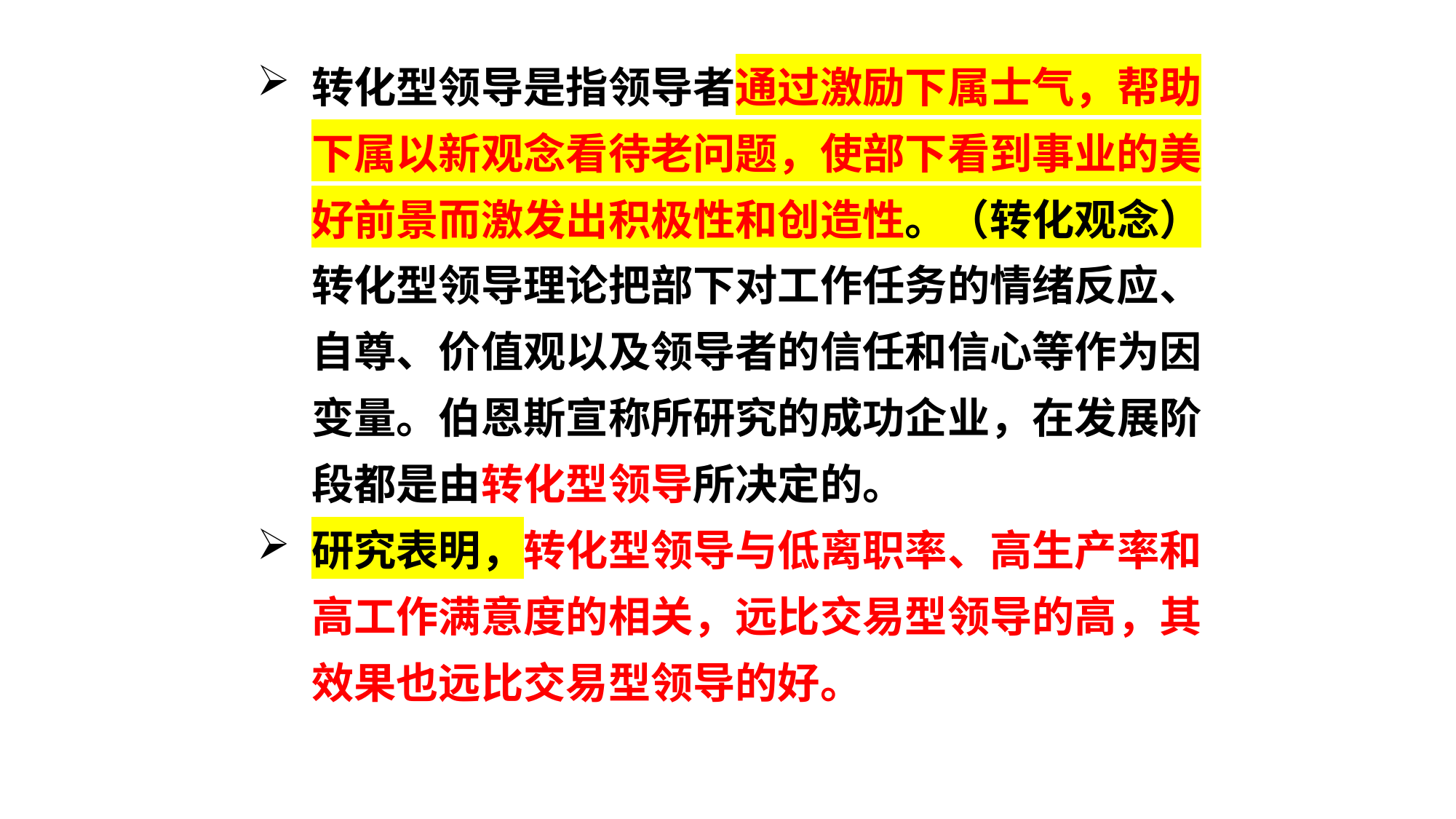

转化型领导是指领导者通过激励下属士气，帮助下属以新观念看待老问题，使部下看到事业的美好前景而激发出积极性和创造性。（转化观念）转化型领导理论把部下对工作任务的情绪反应、自尊、价值观以及领导者的信任和信心等作为因变量。伯恩斯宣称所研究的成功企业，在发展阶段都是由转化型领导所决定的。
研究表明，转化型领导与低离职率、高生产率和高工作满意度的相关，远比交易型领导的高，其效果也远比交易型领导的好。